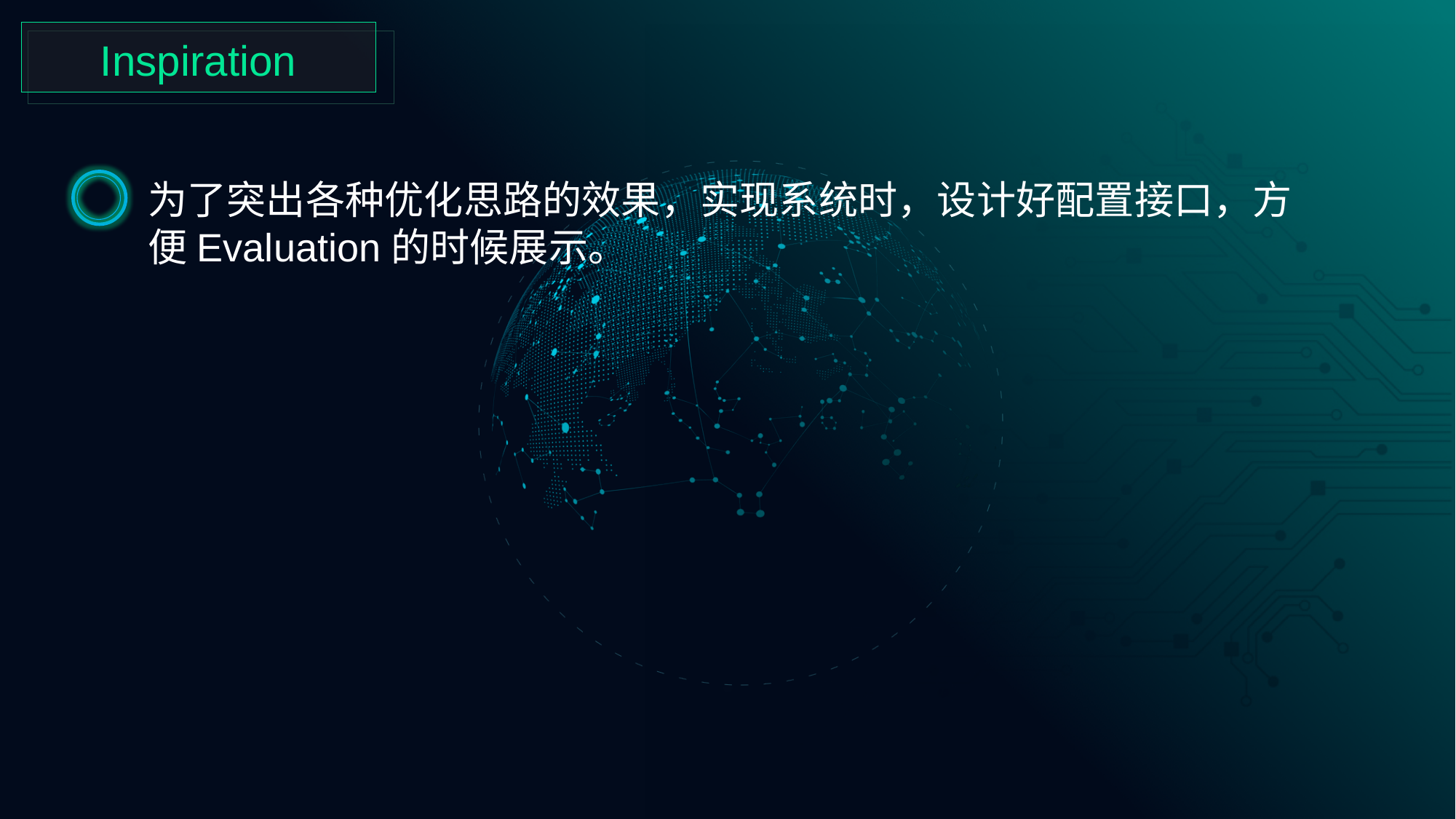

Inspiration

为了突出各种优化思路的效果，实现系统时，设计好配置接口，方便Evaluation的时候展示。